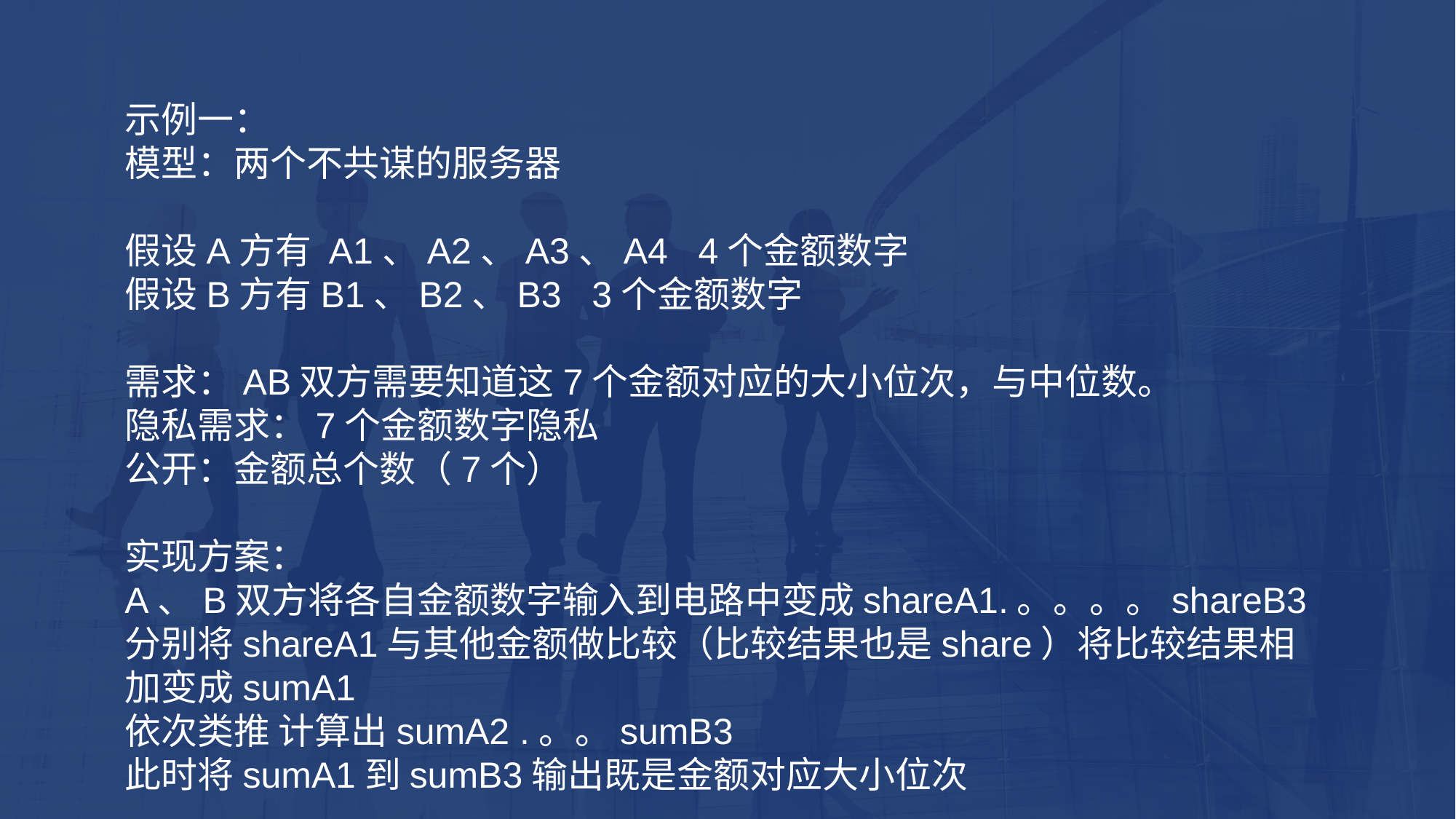

示例一：
模型：两个不共谋的服务器

假设A方有 A1、A2、A3、A4   4个金额数字
假设B方有B1、B2、B3   3个金额数字

需求：AB双方需要知道这7个金额对应的大小位次，与中位数。
隐私需求：7个金额数字隐私
公开：金额总个数（7个）

实现方案：
A、B双方将各自金额数字输入到电路中变成shareA1.。。。。shareB3
分别将shareA1与其他金额做比较（比较结果也是share）将比较结果相加变成sumA1
依次类推 计算出sumA2 .。。sumB3
此时将sumA1到sumB3输出既是金额对应大小位次

找中位数 金额总个数是公开的7 所以找排名第4的
难点：怎么在share状态下找排名第4的数字